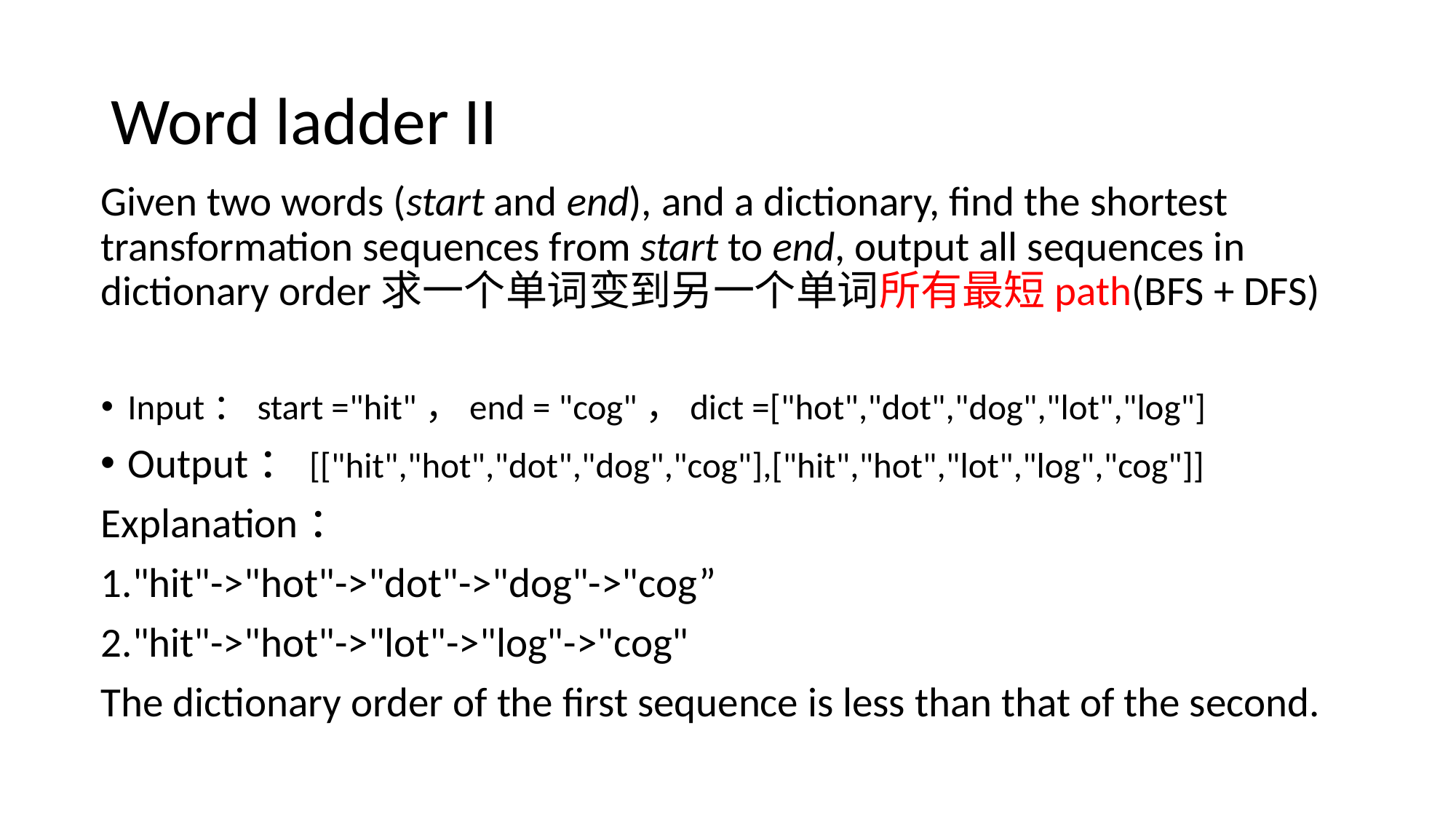

# Word ladder II
Given two words (start and end), and a dictionary, find the shortest transformation sequences from start to end, output all sequences in dictionary order求一个单词变到另一个单词所有最短path(BFS + DFS)

Input：start ="hit"，end = "cog"，dict =["hot","dot","dog","lot","log"]
Output：[["hit","hot","dot","dog","cog"],["hit","hot","lot","log","cog"]]
Explanation：
1."hit"->"hot"->"dot"->"dog"->"cog”
2."hit"->"hot"->"lot"->"log"->"cog"
The dictionary order of the first sequence is less than that of the second.